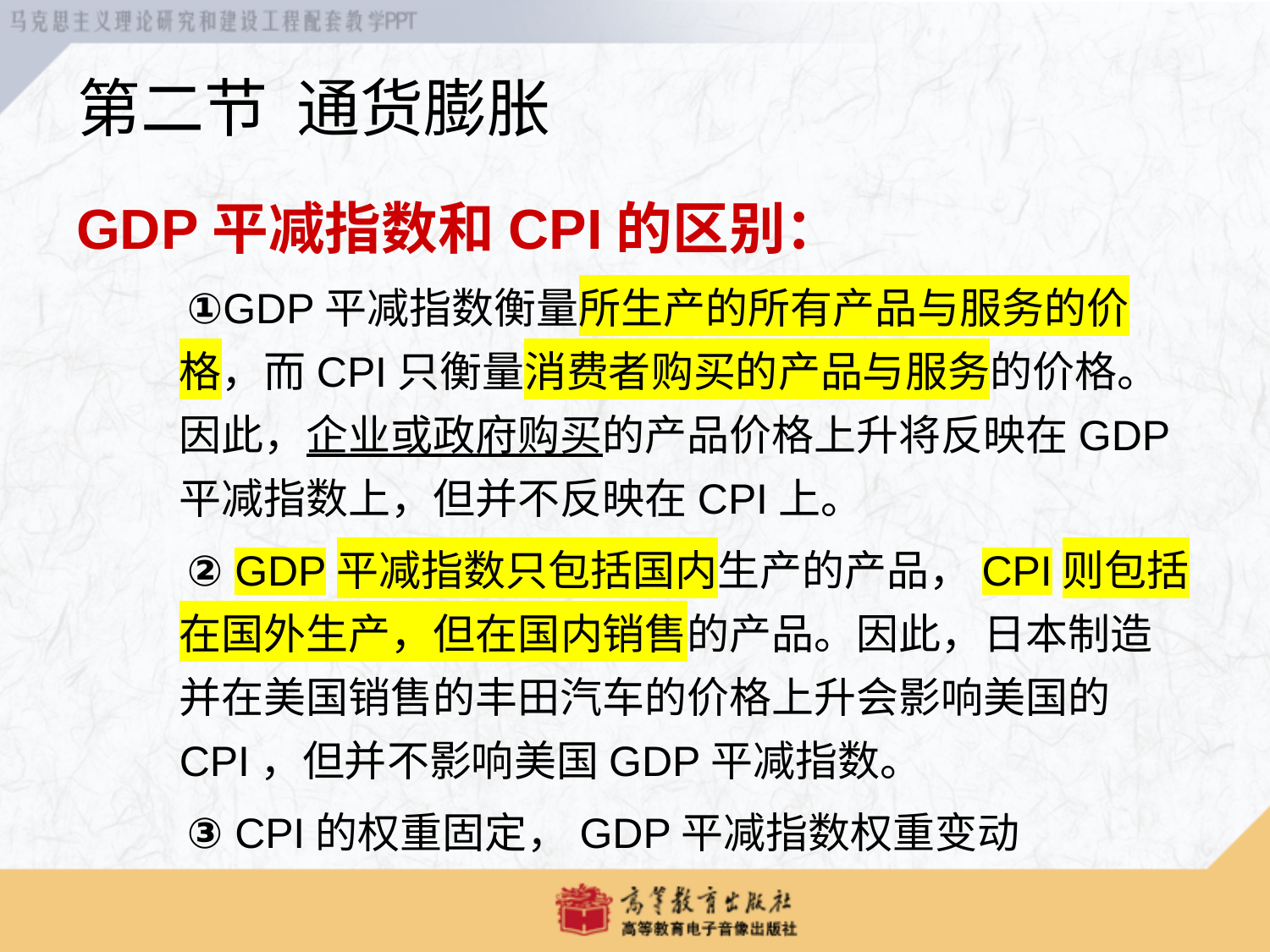

# 第二节  通货膨胀
GDP平减指数和CPI的区别：
    ①GDP平减指数衡量所生产的所有产品与服务的价格，而CPI只衡量消费者购买的产品与服务的价格。因此，企业或政府购买的产品价格上升将反映在GDP平减指数上，但并不反映在CPI上。
    ② GDP平减指数只包括国内生产的产品，CPI则包括在国外生产，但在国内销售的产品。因此，日本制造并在美国销售的丰田汽车的价格上升会影响美国的CPI，但并不影响美国GDP平减指数。
    ③ CPI的权重固定，GDP平减指数权重变动